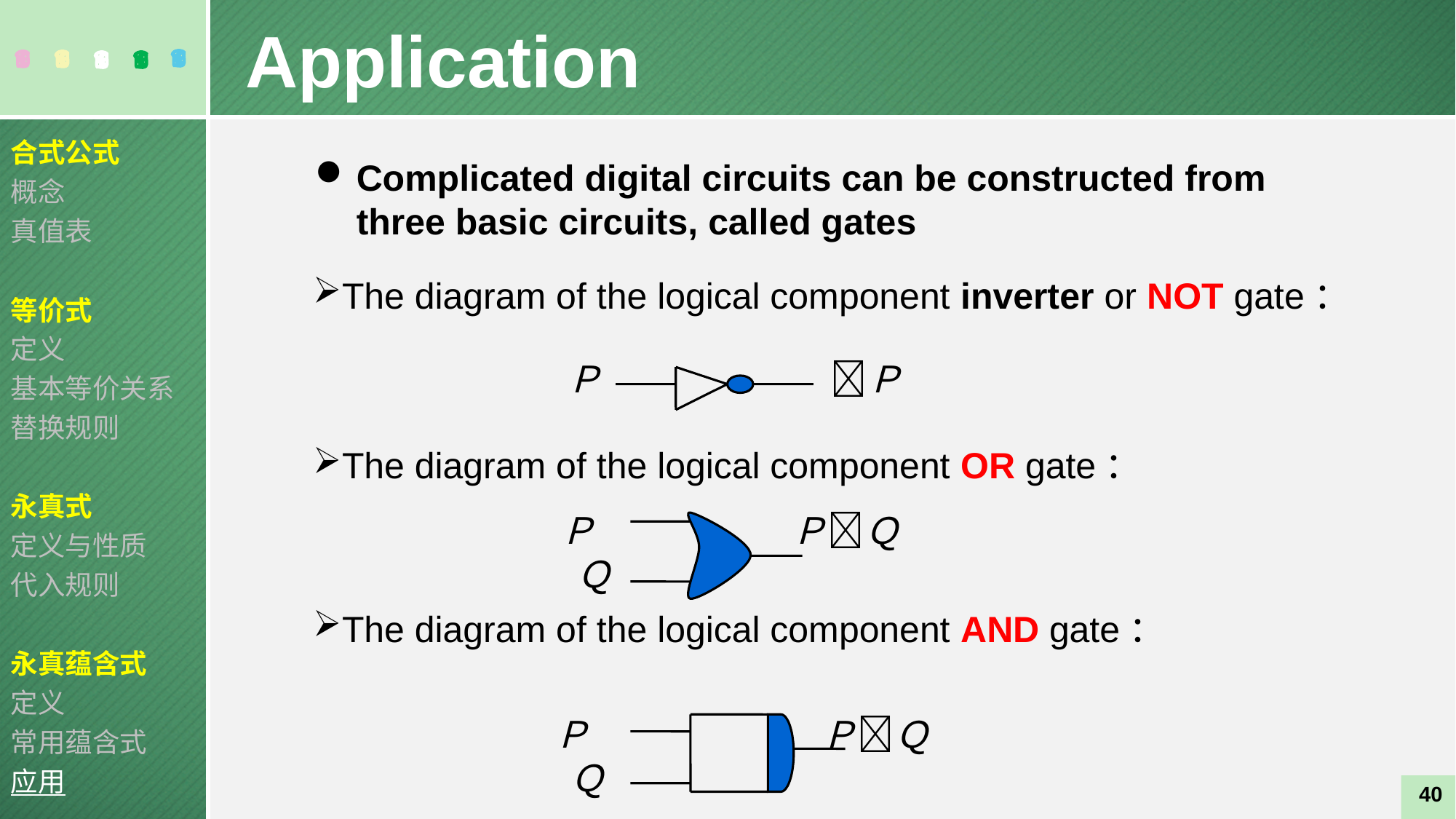

Application

合式公式
概念
真值表

等价式
定义
基本等价关系
替换规则

永真式
定义与性质
代入规则

永真蕴含式
定义
常用蕴含式
应用
Complicated digital circuits can be constructed from three basic circuits, called gates
The diagram of the logical component inverter or NOT gate：

The diagram of the logical component OR gate：

The diagram of the logical component AND gate：

　Ｐ　　　　          ¬Ｐ

　       Ｐ　　　　      Ｐ∨Ｑ
　　　Ｑ

　       Ｐ　　　　　      Ｐ∧Ｑ
　　　Ｑ

40